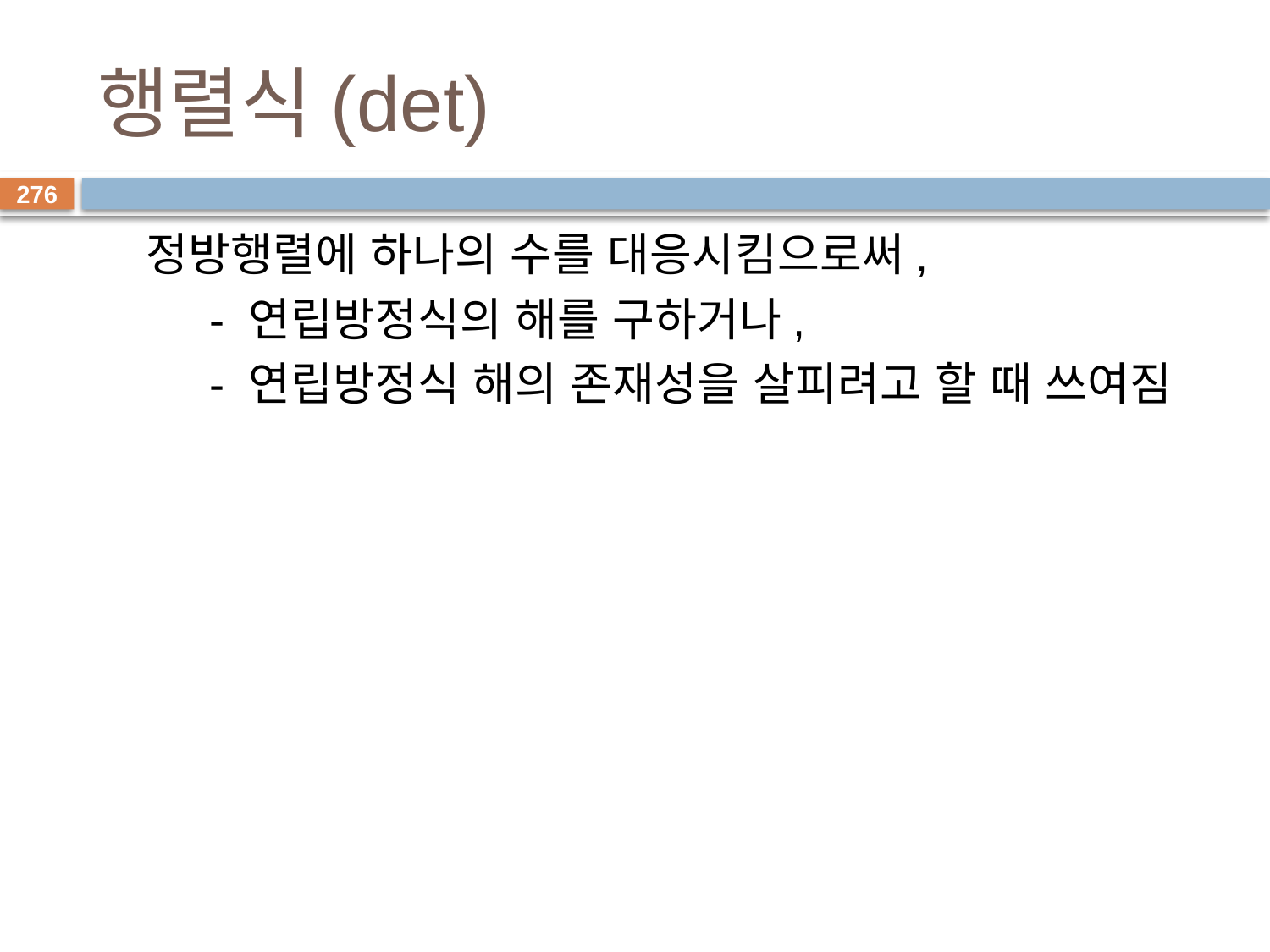

# 행렬식(det)
276
정방행렬에 하나의 수를 대응시킴으로써,
     - 연립방정식의 해를 구하거나,
     - 연립방정식 해의 존재성을 살피려고 할 때 쓰여짐